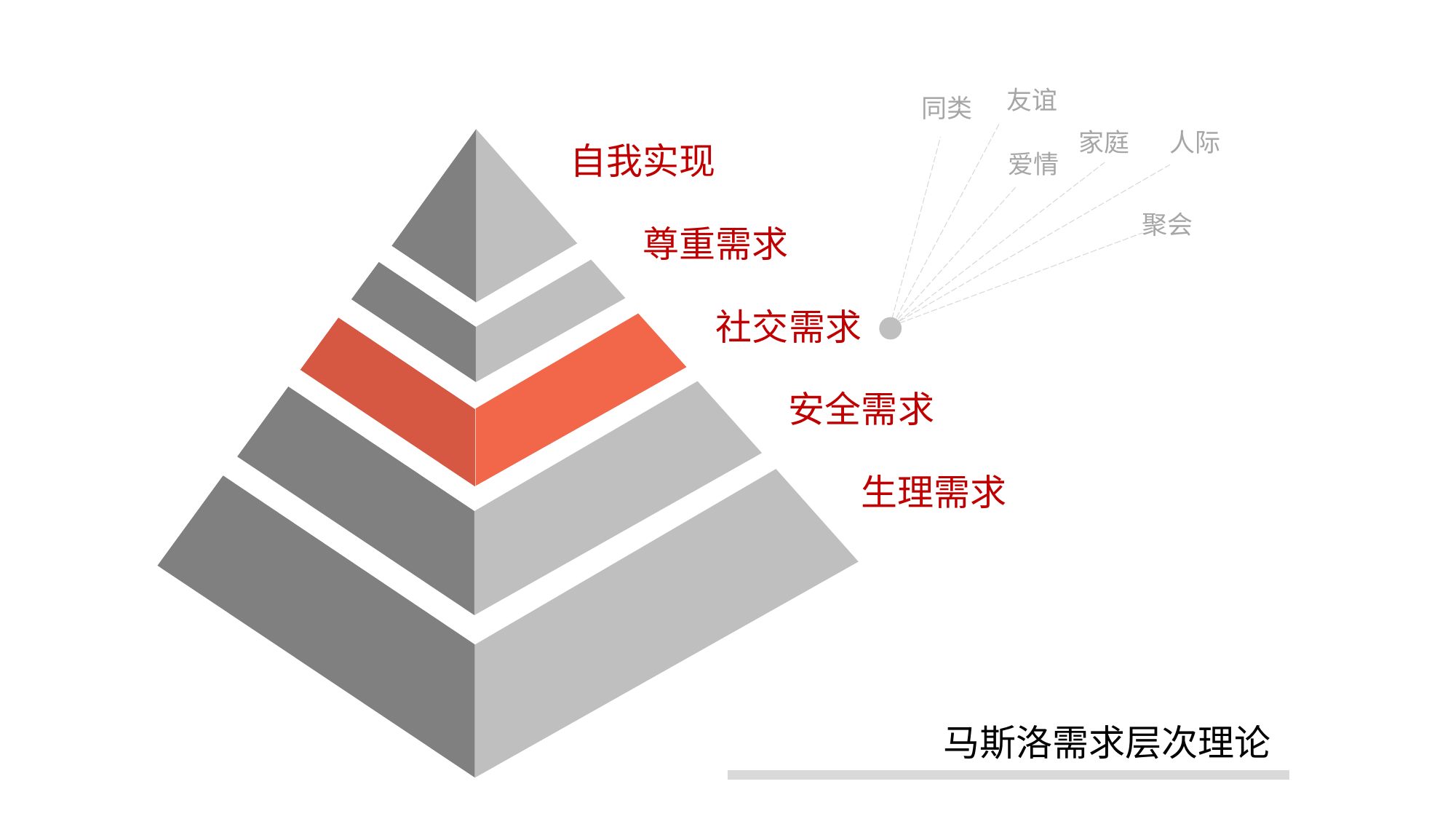

友谊
同类
家庭
人际

自我实现
尊重需求

社交需求

安全需求

生理需求

爱情
聚会

马斯洛需求层次理论